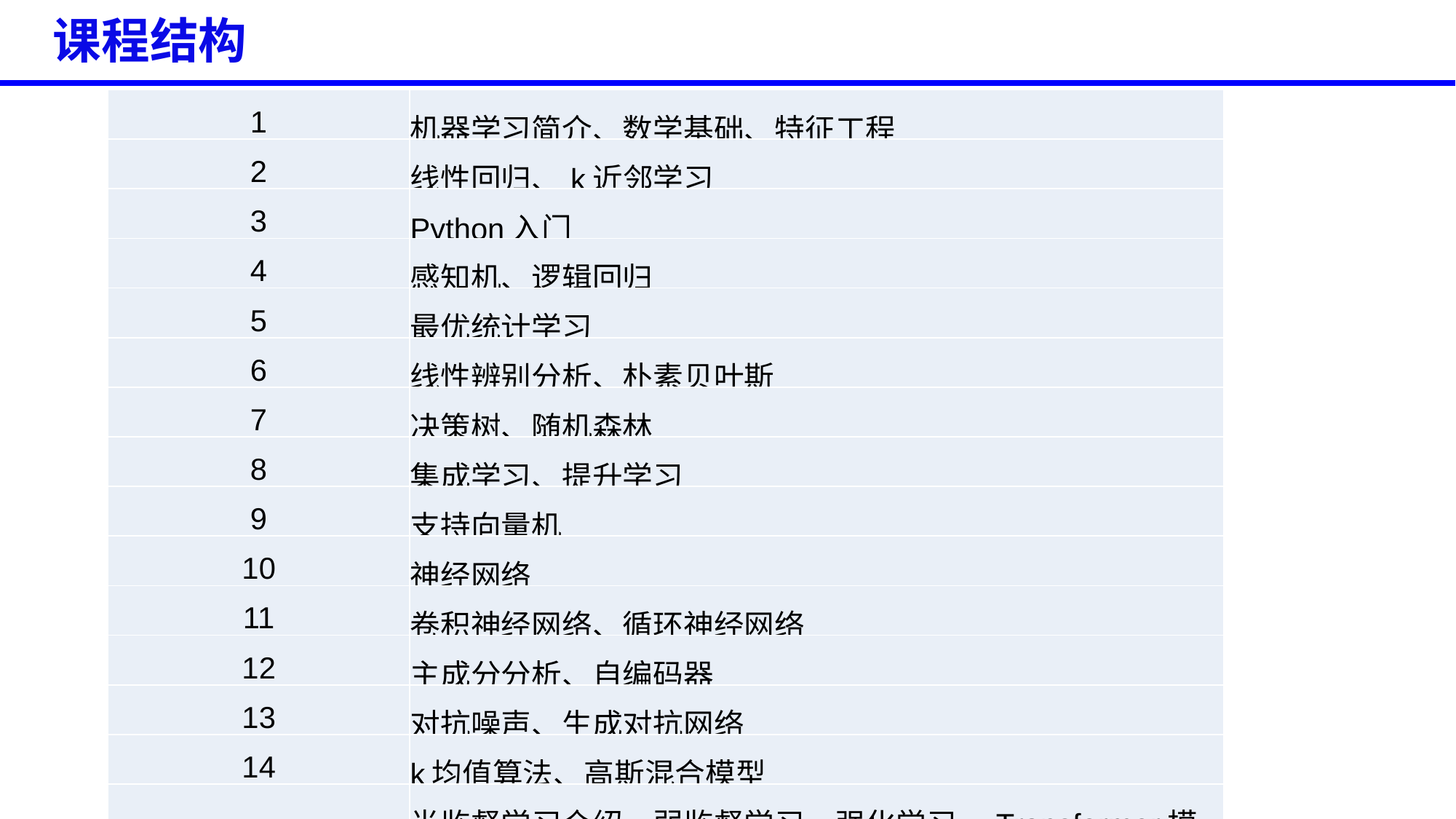

课程结构
| 1 | 机器学习简介、数学基础、特征工程 |
| --- | --- |
| 2 | 线性回归、k近邻学习 |
| 3 | Python入门 |
| 4 | 感知机、逻辑回归 |
| 5 | 最优统计学习 |
| 6 | 线性辨别分析、朴素贝叶斯 |
| 7 | 决策树、随机森林 |
| 8 | 集成学习、提升学习 |
| 9 | 支持向量机 |
| 10 | 神经网络 |
| 11 | 卷积神经网络、循环神经网络 |
| 12 | 主成分分析、自编码器 |
| 13 | 对抗噪声、生成对抗网络 |
| 14 | k均值算法、高斯混合模型 |
| 15 | 半监督学习介绍、弱监督学习、强化学习、Transformer模型 |
| 16 | 客座课程 |